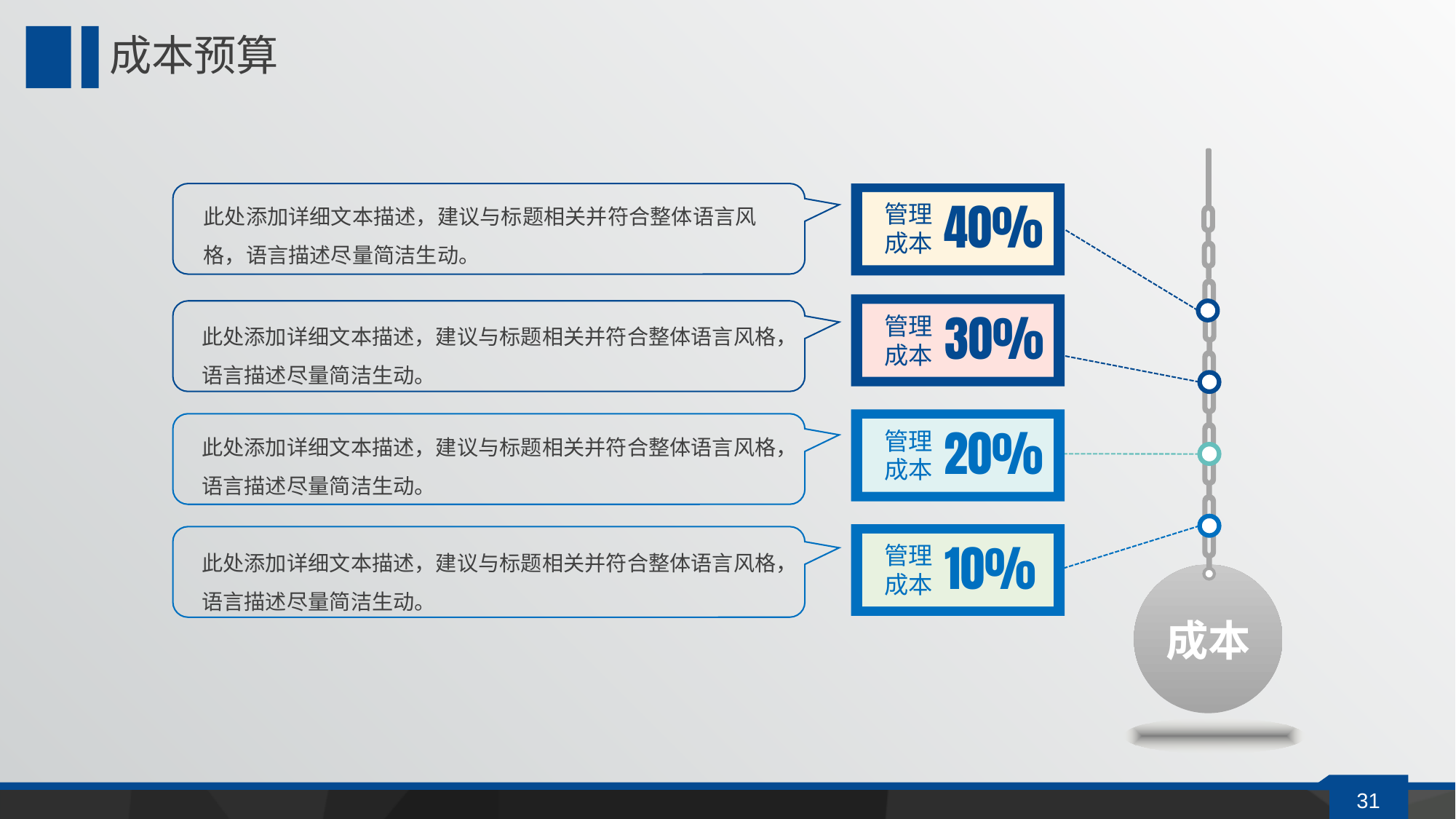

延迟符
# 成本预算

成本

此处添加详细文本描述，建议与标题相关并符合整体语言风格，语言描述尽量简洁生动。

管理成本
40%

管理成本
30%

此处添加详细文本描述，建议与标题相关并符合整体语言风格，语言描述尽量简洁生动。

管理成本
20%

此处添加详细文本描述，建议与标题相关并符合整体语言风格，语言描述尽量简洁生动。

管理成本
10%
此处添加详细文本描述，建议与标题相关并符合整体语言风格，语言描述尽量简洁生动。